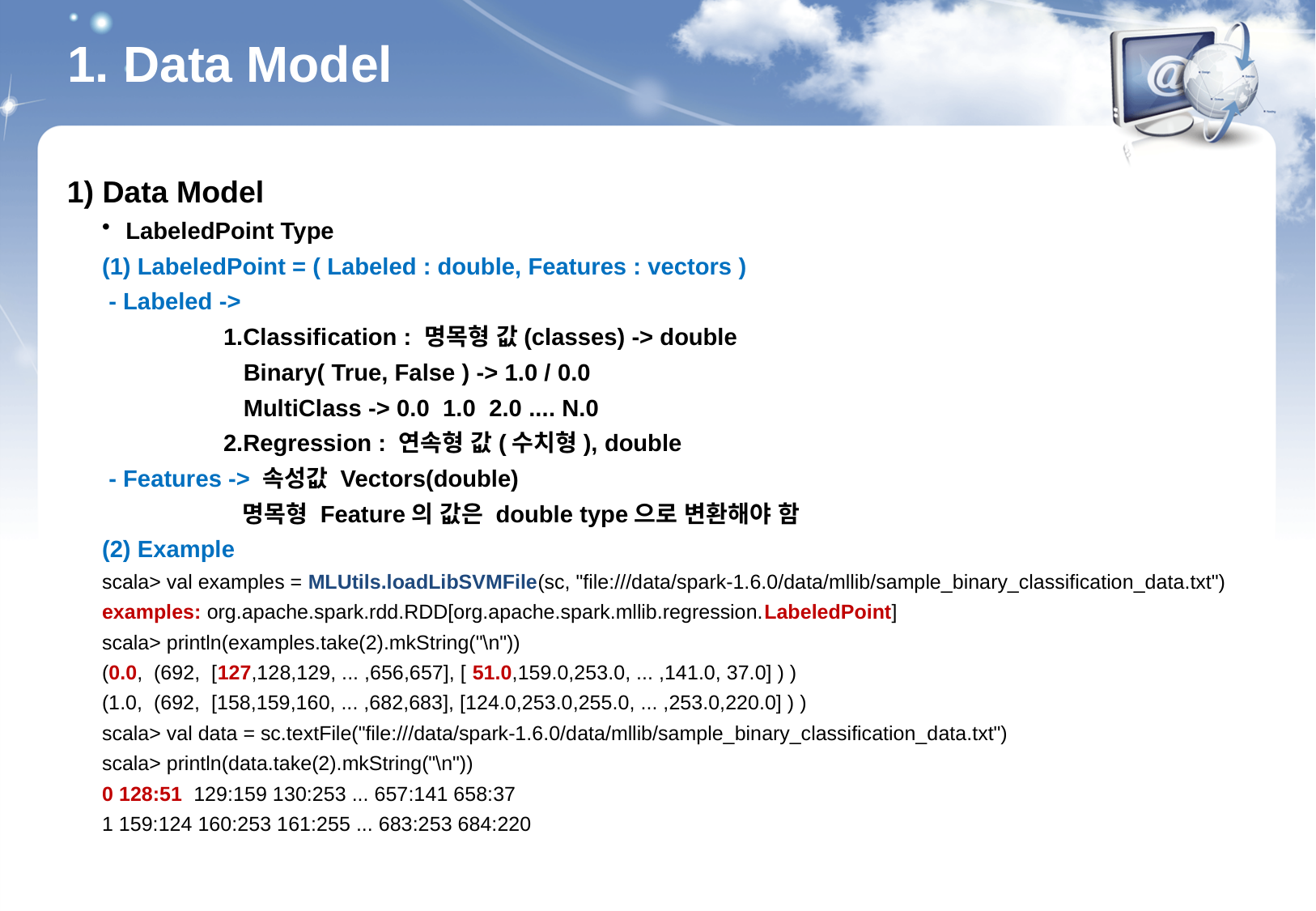

1. Data Model
1) Data Model
LabeledPoint Type
(1) LabeledPoint = ( Labeled : double, Features : vectors )
 - Labeled ->
	1.Classification : 명목형 값(classes) -> double
	   Binary( True, False ) -> 1.0 / 0.0
	   MultiClass -> 0.0  1.0  2.0 .... N.0
	2.Regression : 연속형 값(수치형), double
 - Features -> 속성값 Vectors(double)
	  명목형 Feature의 값은 double type으로 변환해야 함
(2) Example
scala> val examples = MLUtils.loadLibSVMFile(sc, "file:///data/spark-1.6.0/data/mllib/sample_binary_classification_data.txt")
examples: org.apache.spark.rdd.RDD[org.apache.spark.mllib.regression.LabeledPoint]
scala> println(examples.take(2).mkString("\n"))
(0.0,  (692,  [127,128,129, ... ,656,657], [ 51.0,159.0,253.0, ... ,141.0, 37.0] ) )
(1.0,  (692,  [158,159,160, ... ,682,683], [124.0,253.0,255.0, ... ,253.0,220.0] ) )
scala> val data = sc.textFile("file:///data/spark-1.6.0/data/mllib/sample_binary_classification_data.txt")
scala> println(data.take(2).mkString("\n"))
0 128:51  129:159 130:253 ... 657:141 658:37
1 159:124 160:253 161:255 ... 683:253 684:220